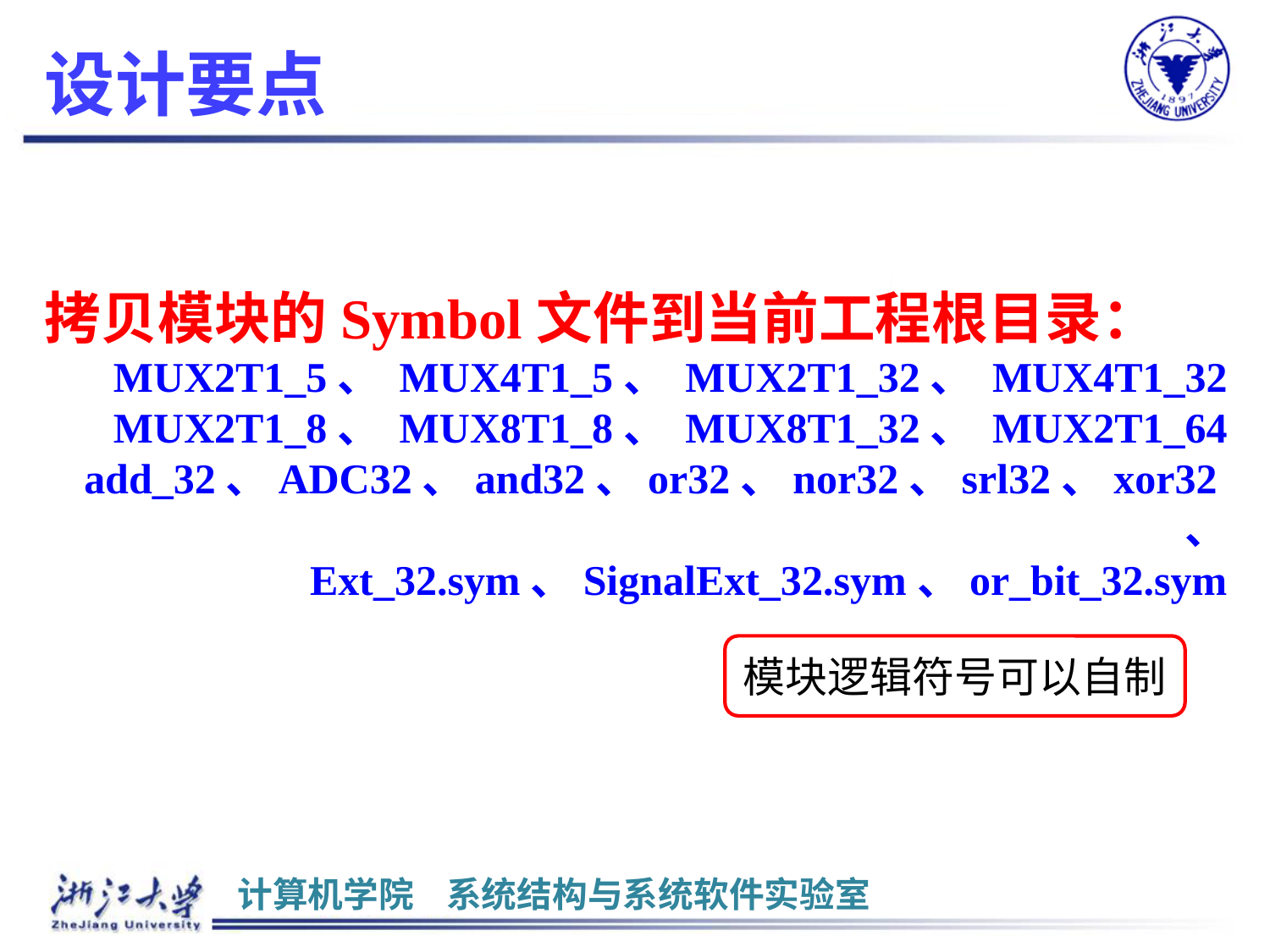

# 设计要点
拷贝模块的Symbol文件到当前工程根目录：
MUX2T1_5、 MUX4T1_5、 MUX2T1_32、 MUX4T1_32
MUX2T1_8、 MUX8T1_8、 MUX8T1_32、 MUX2T1_64
add_32、ADC32、and32、or32、nor32、srl32、xor32、
Ext_32.sym、SignalExt_32.sym、or_bit_32.sym

模块逻辑符号可以自制